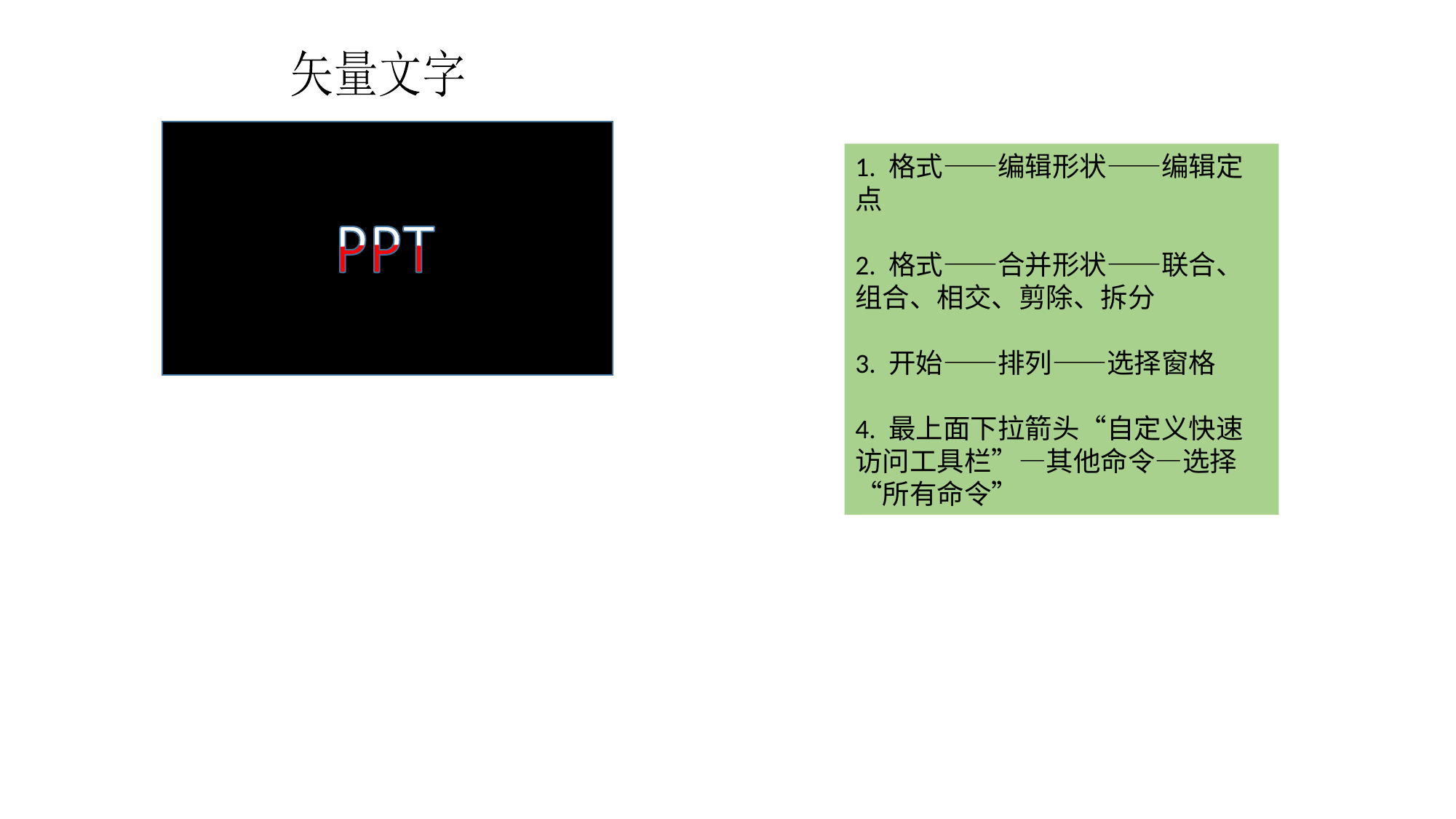

1. 格式——编辑形状——编辑定点

2. 格式——合并形状——联合、组合、相交、剪除、拆分

3. 开始——排列——选择窗格

4. 最上面下拉箭头“自定义快速访问工具栏”—其他命令—选择“所有命令”